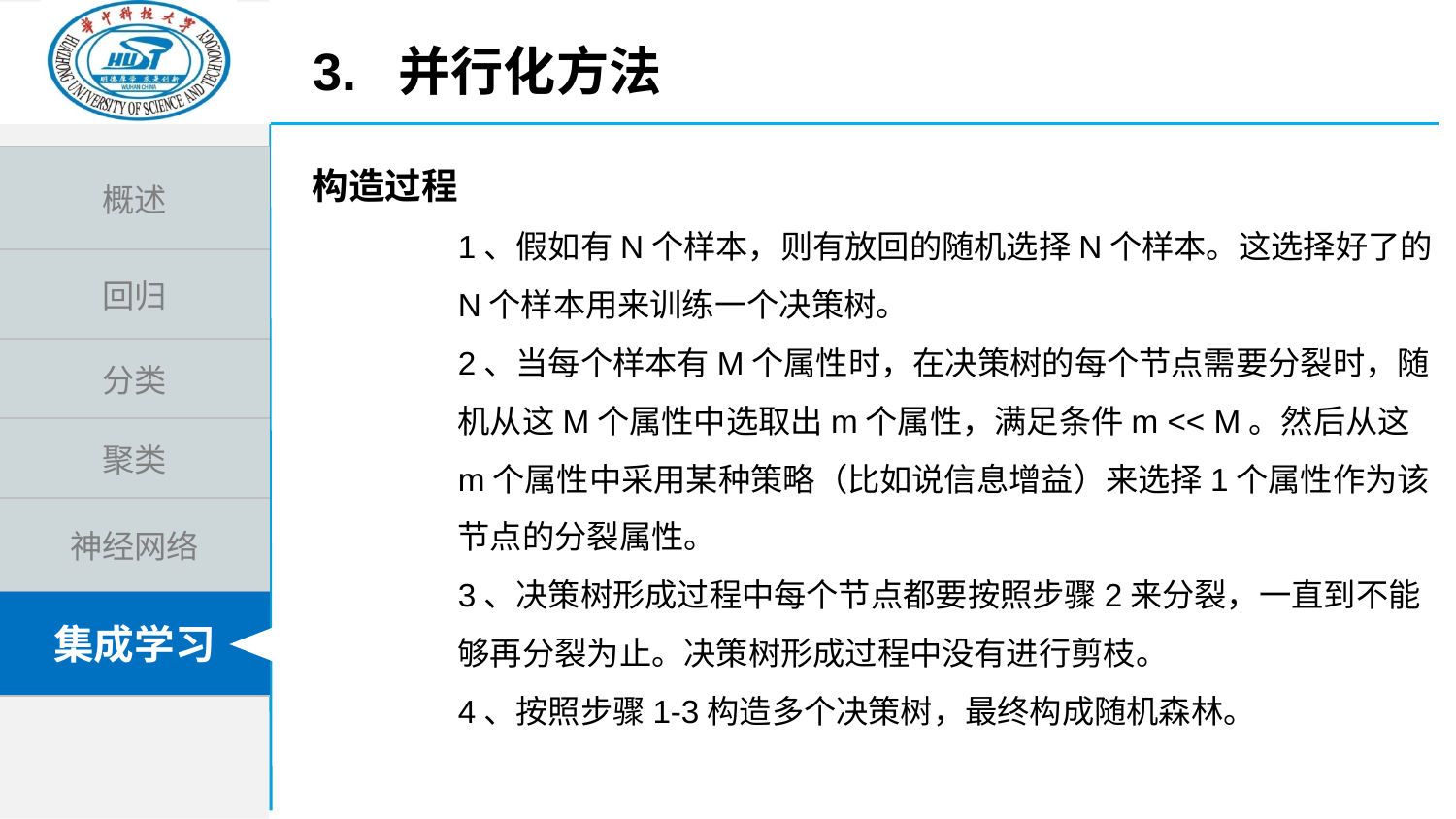

3.  并行化方法

构造过程
1、假如有N个样本，则有放回的随机选择N个样本。这选择好了的N个样本用来训练一个决策树。
2、当每个样本有M个属性时，在决策树的每个节点需要分裂时，随机从这M个属性中选取出m个属性，满足条件m << M。然后从这m个属性中采用某种策略（比如说信息增益）来选择1个属性作为该节点的分裂属性。
3、决策树形成过程中每个节点都要按照步骤2来分裂，一直到不能够再分裂为止。决策树形成过程中没有进行剪枝。
4、按照步骤1-3构造多个决策树，最终构成随机森林。